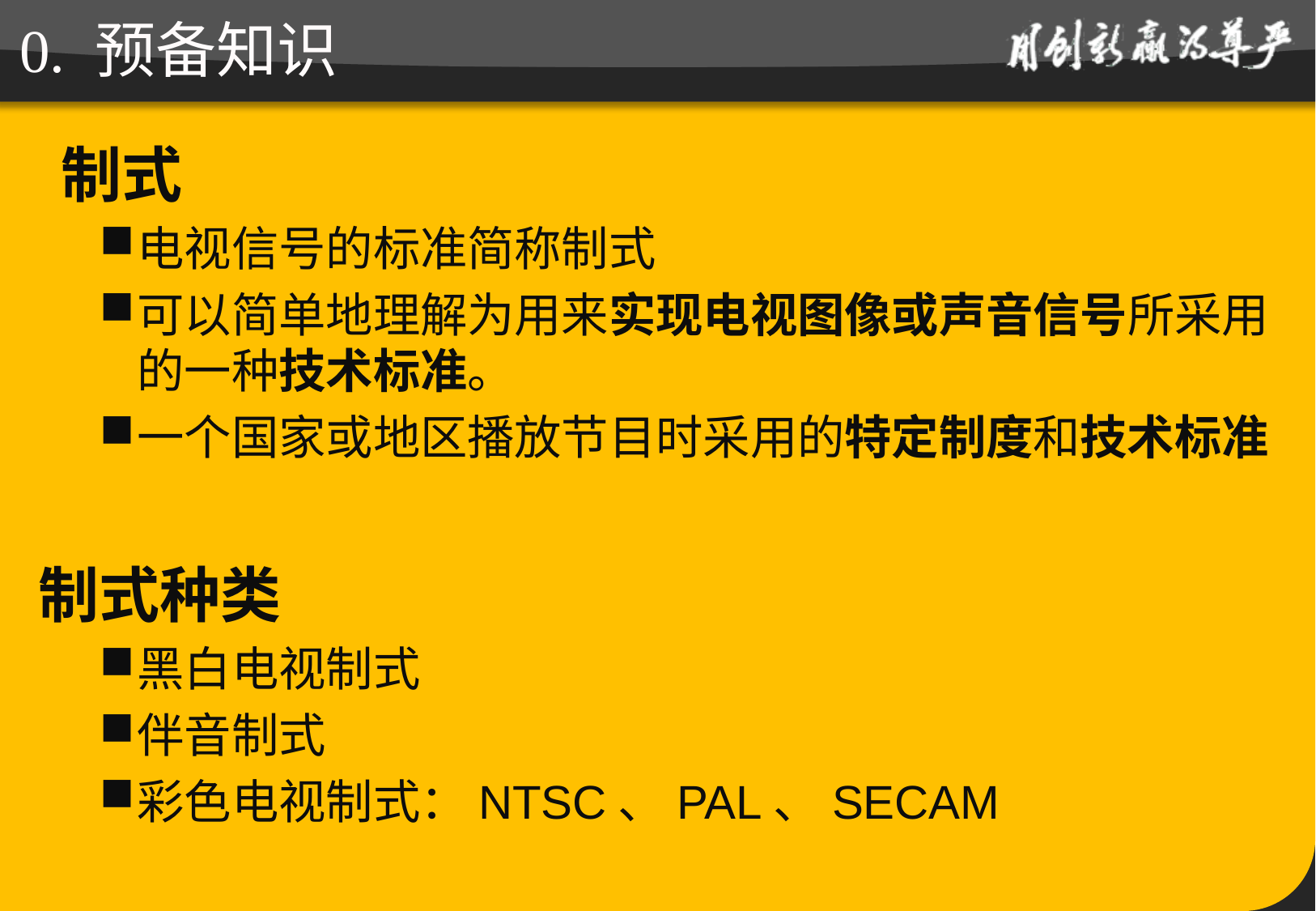

# 0. 预备知识
 制式
电视信号的标准简称制式
可以简单地理解为用来实现电视图像或声音信号所采用的一种技术标准。
一个国家或地区播放节目时采用的特定制度和技术标准

制式种类
黑白电视制式
伴音制式
彩色电视制式：NTSC、PAL、SECAM